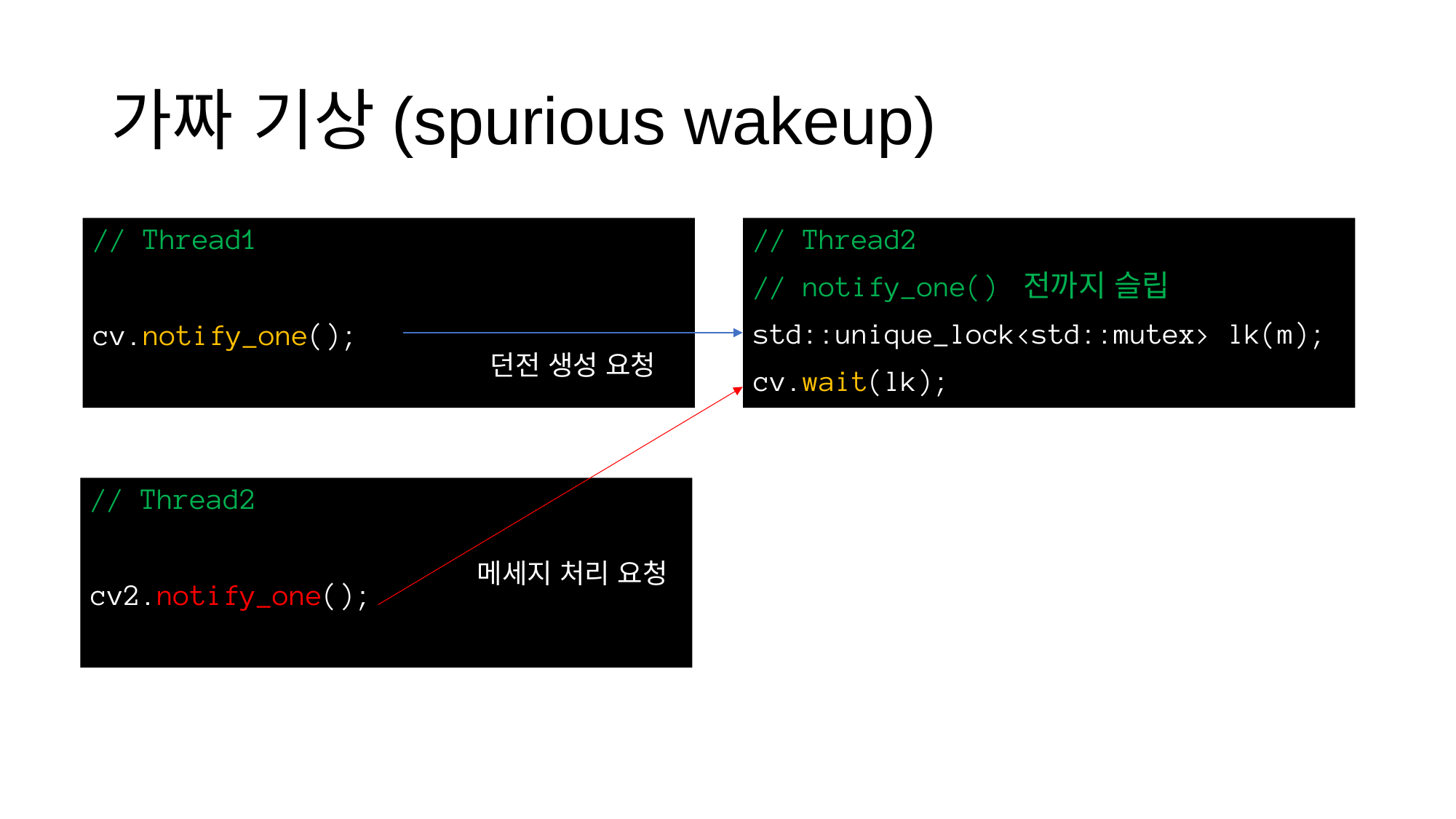

# 가짜 기상(spurious wakeup)
// Thread1

cv.notify_one();

// Thread2
// notify_one() 전까지 슬립
std::unique_lock<std::mutex> lk(m);
cv.wait(lk);
던전 생성 요청
// Thread2

cv2.notify_one();
메세지 처리 요청